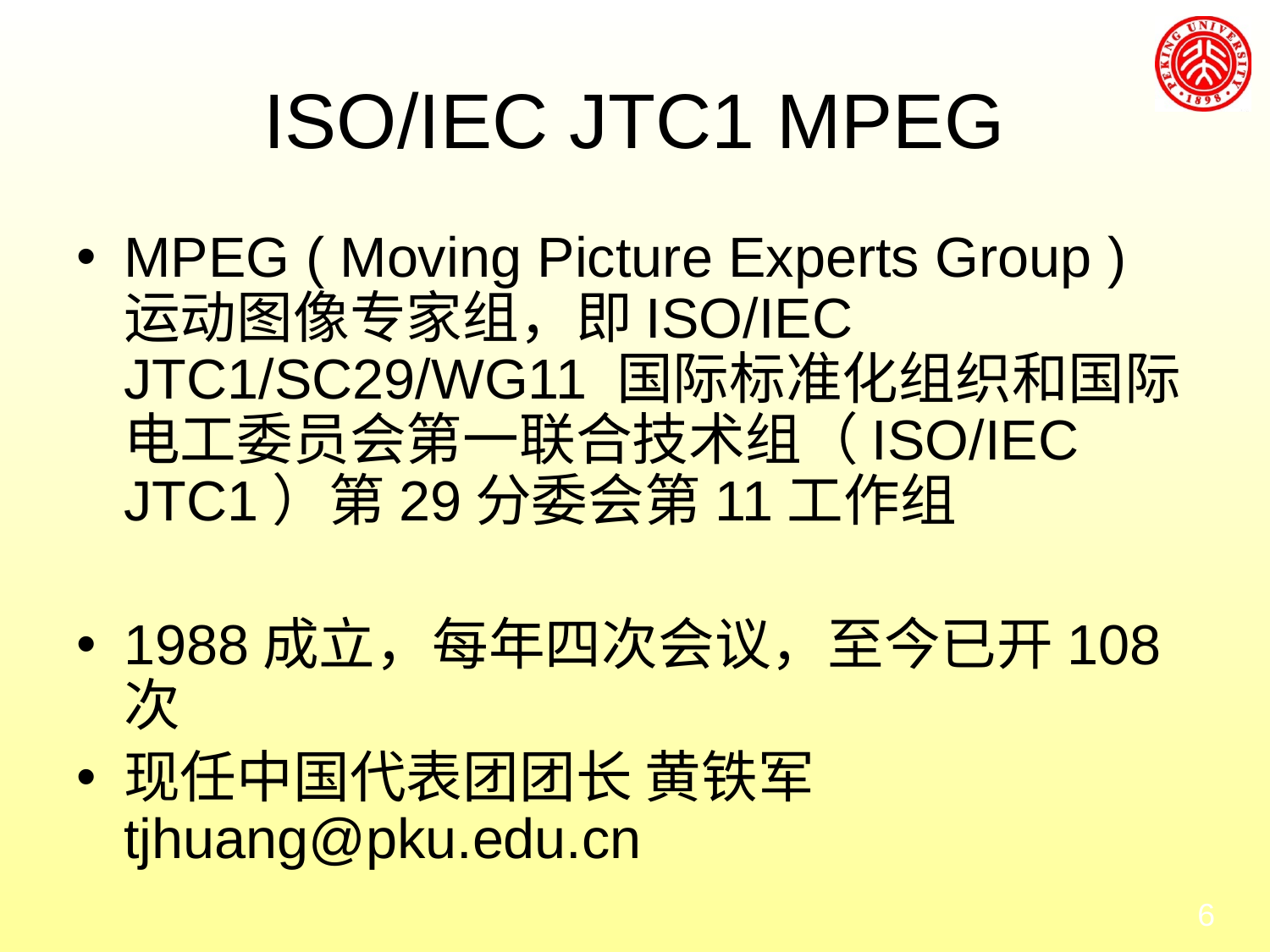

# ISO/IEC JTC1 MPEG
MPEG ( Moving Picture Experts Group )运动图像专家组，即ISO/IEC JTC1/SC29/WG11 国际标准化组织和国际电工委员会第一联合技术组（ISO/IEC JTC1）第29分委会第11工作组

1988成立，每年四次会议，至今已开108次
现任中国代表团团长 黄铁军          tjhuang@pku.edu.cn